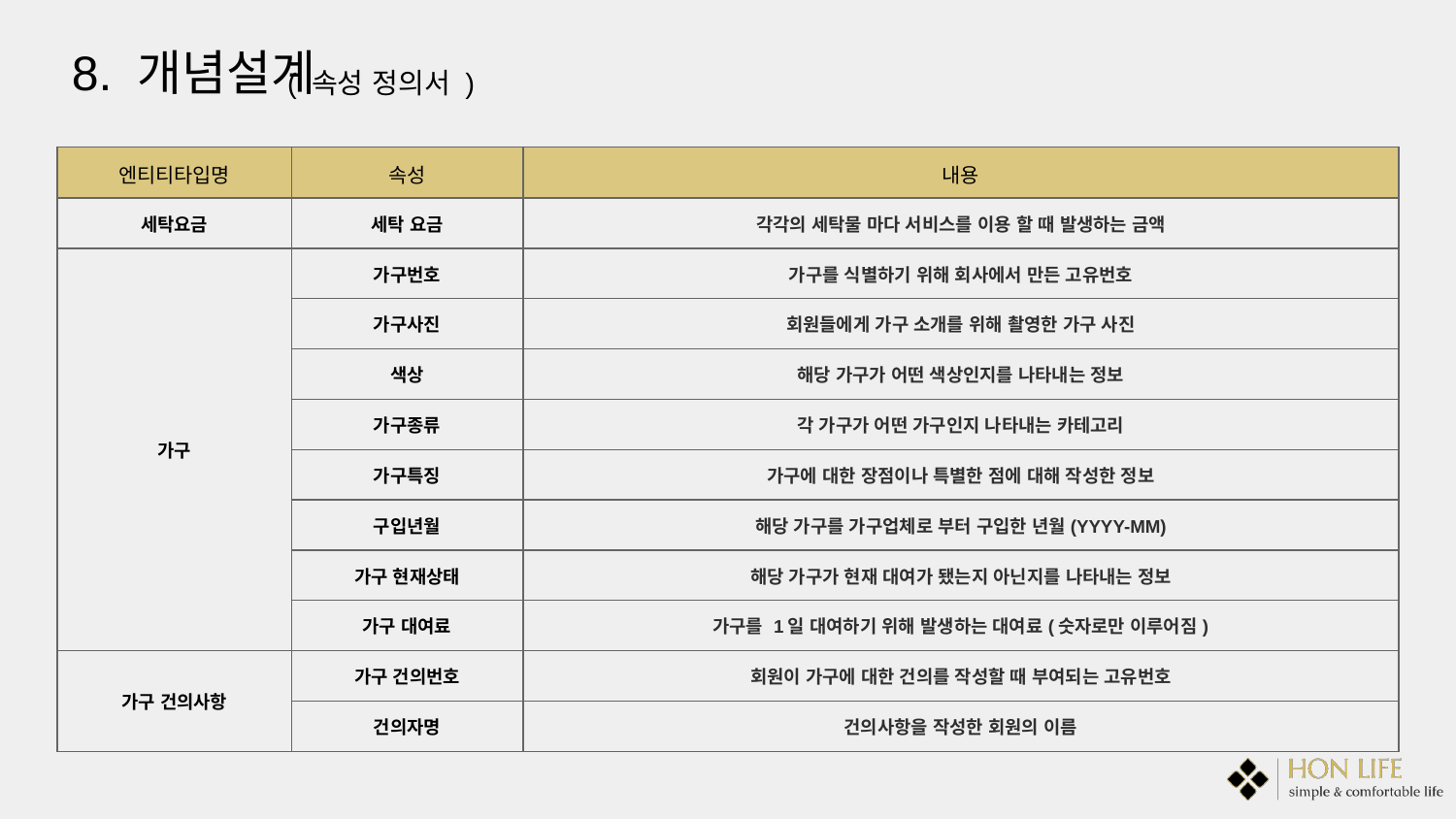

8. 개념설계
( 속성 정의서 )

| 엔티티타입명 | 속성 | 내용 |  |  |
| --- | --- | --- | --- | --- |
| 세탁요금 | 세탁 요금 | 각각의 세탁물 마다 서비스를 이용 할 때 발생하는 금액 |  |  |
| 가구 | 가구번호 | 가구를 식별하기 위해 회사에서 만든 고유번호 |  |  |
|  | 가구사진 | 회원들에게 가구 소개를 위해 촬영한 가구 사진 |  |  |
|  | 색상 | 해당 가구가 어떤 색상인지를 나타내는 정보 |  |  |
|  | 가구종류 | 각 가구가 어떤 가구인지 나타내는 카테고리 |  |  |
|  | 가구특징 | 가구에 대한 장점이나 특별한 점에 대해 작성한 정보 |  |  |
|  | 구입년월 | 해당 가구를 가구업체로 부터 구입한 년월(YYYY-MM) |  |  |
|  | 가구 현재상태 | 해당 가구가 현재 대여가 됐는지 아닌지를 나타내는 정보 |  |  |
|  | 가구 대여료 | 가구를 1일 대여하기 위해 발생하는 대여료(숫자로만 이루어짐) |  |  |
| 가구 건의사항 | 가구 건의번호 | 회원이 가구에 대한 건의를 작성할 때 부여되는 고유번호 |  |  |
|  | 건의자명 | 건의사항을 작성한 회원의 이름 |  |  |